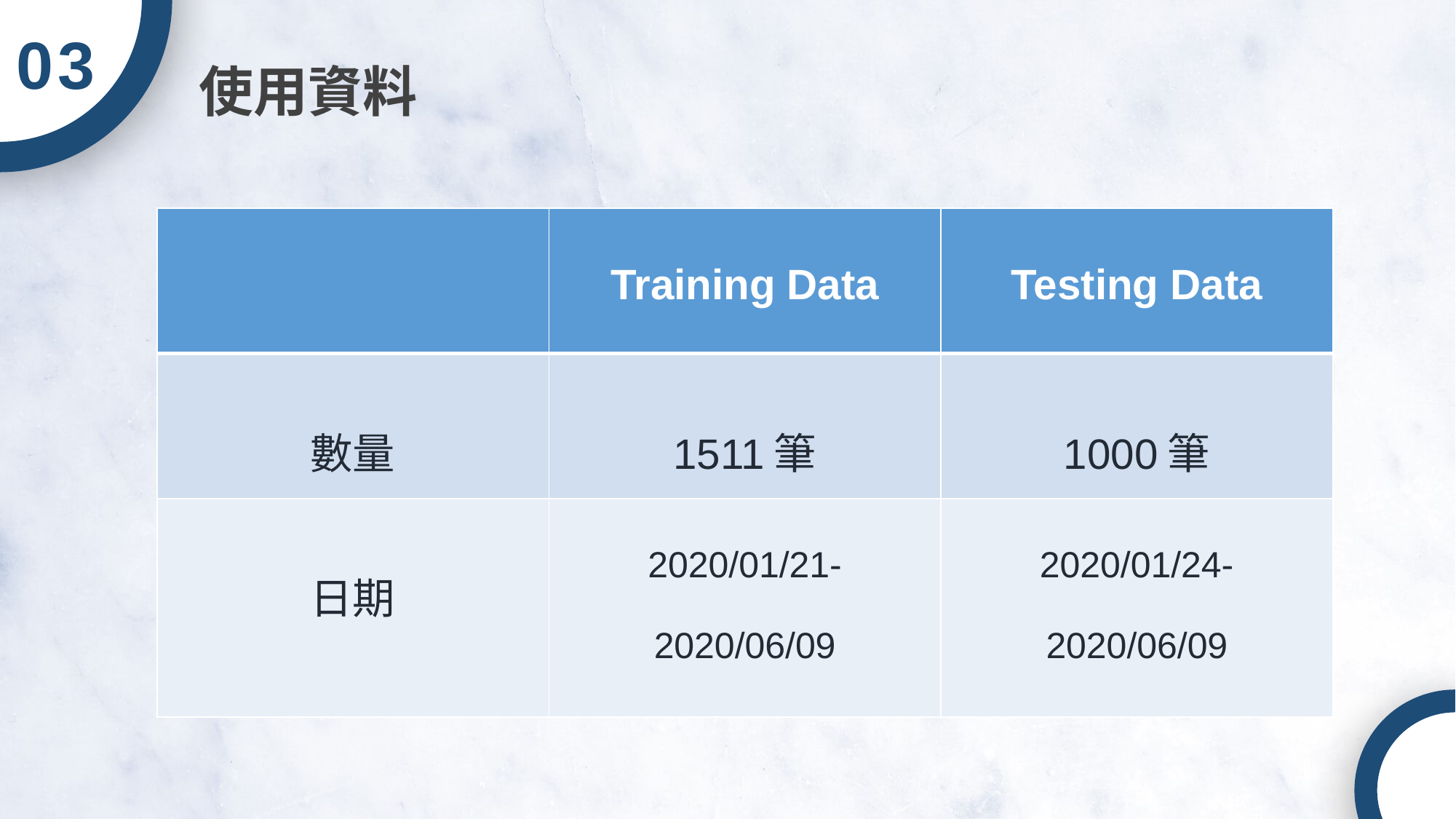

03
使用資料
|  | Training Data | Testing Data |
| --- | --- | --- |
| 數量 | 1511筆 | 1000筆 |
| 日期 | 2020/01/21-2020/06/09 | 2020/01/24-2020/06/09 |